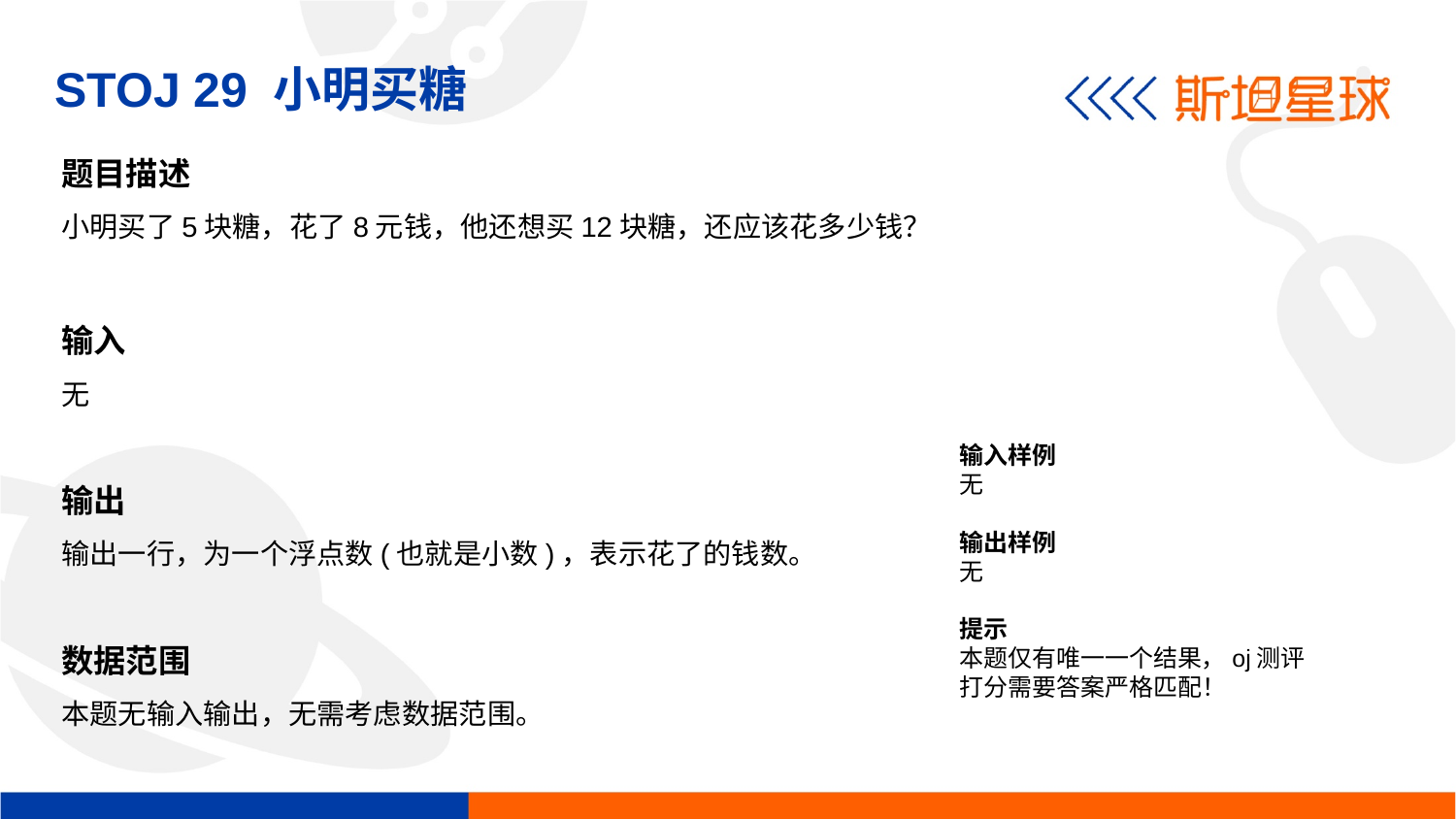

STOJ 29 小明买糖
题目描述
小明买了5块糖，花了8元钱，他还想买12块糖，还应该花多少钱？

输入
无

输出
输出一行，为一个浮点数(也就是小数)，表示花了的钱数。

数据范围
本题无输入输出，无需考虑数据范围。
输入样例
无

输出样例
无

提示
本题仅有唯一一个结果，oj测评打分需要答案严格匹配！